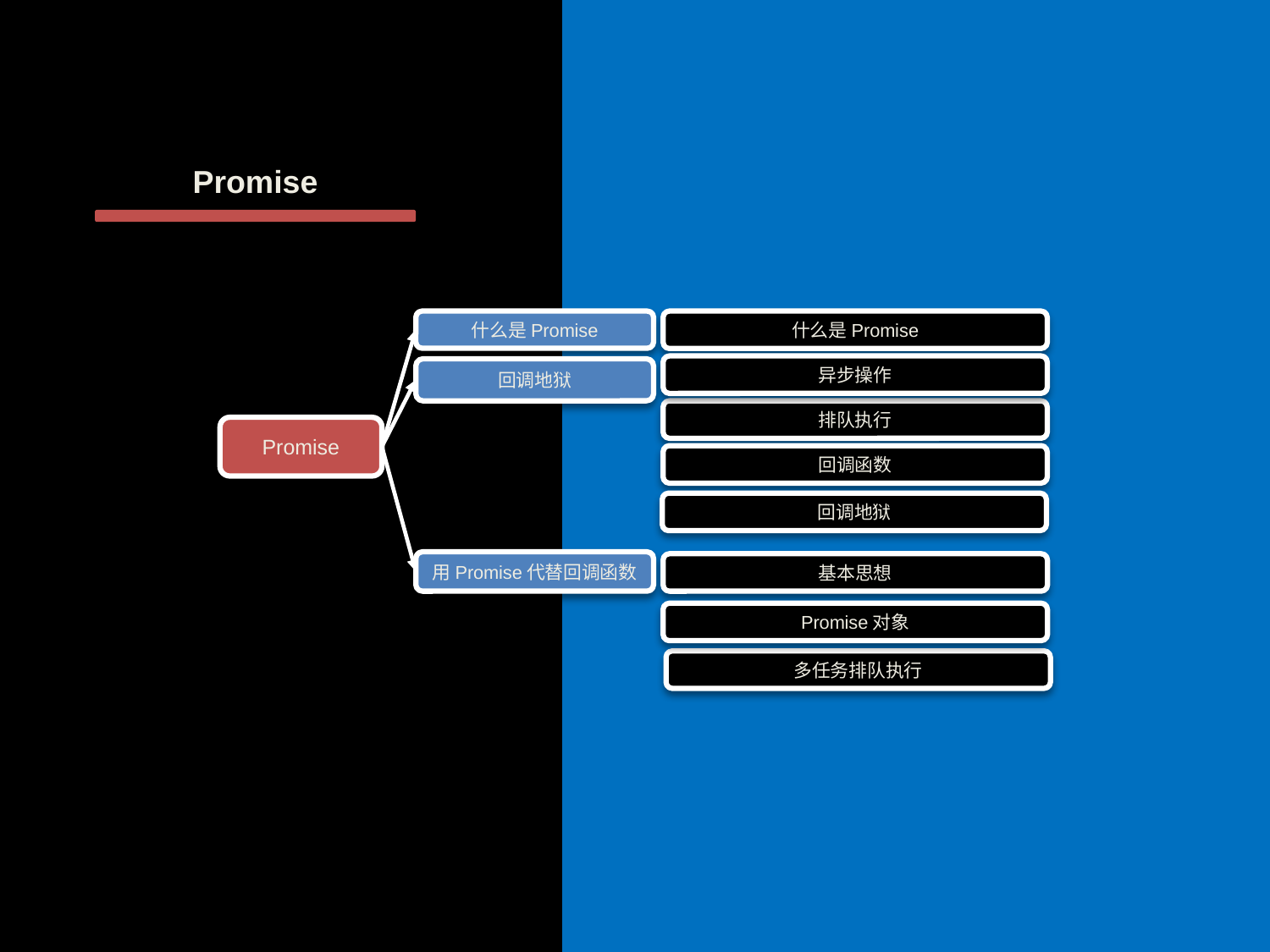

Promise

什么是Promise
什么是Promise
异步操作
回调地狱
排队执行
Promise
回调函数
回调地狱
用Promise代替回调函数
基本思想
Promise对象
多任务排队执行